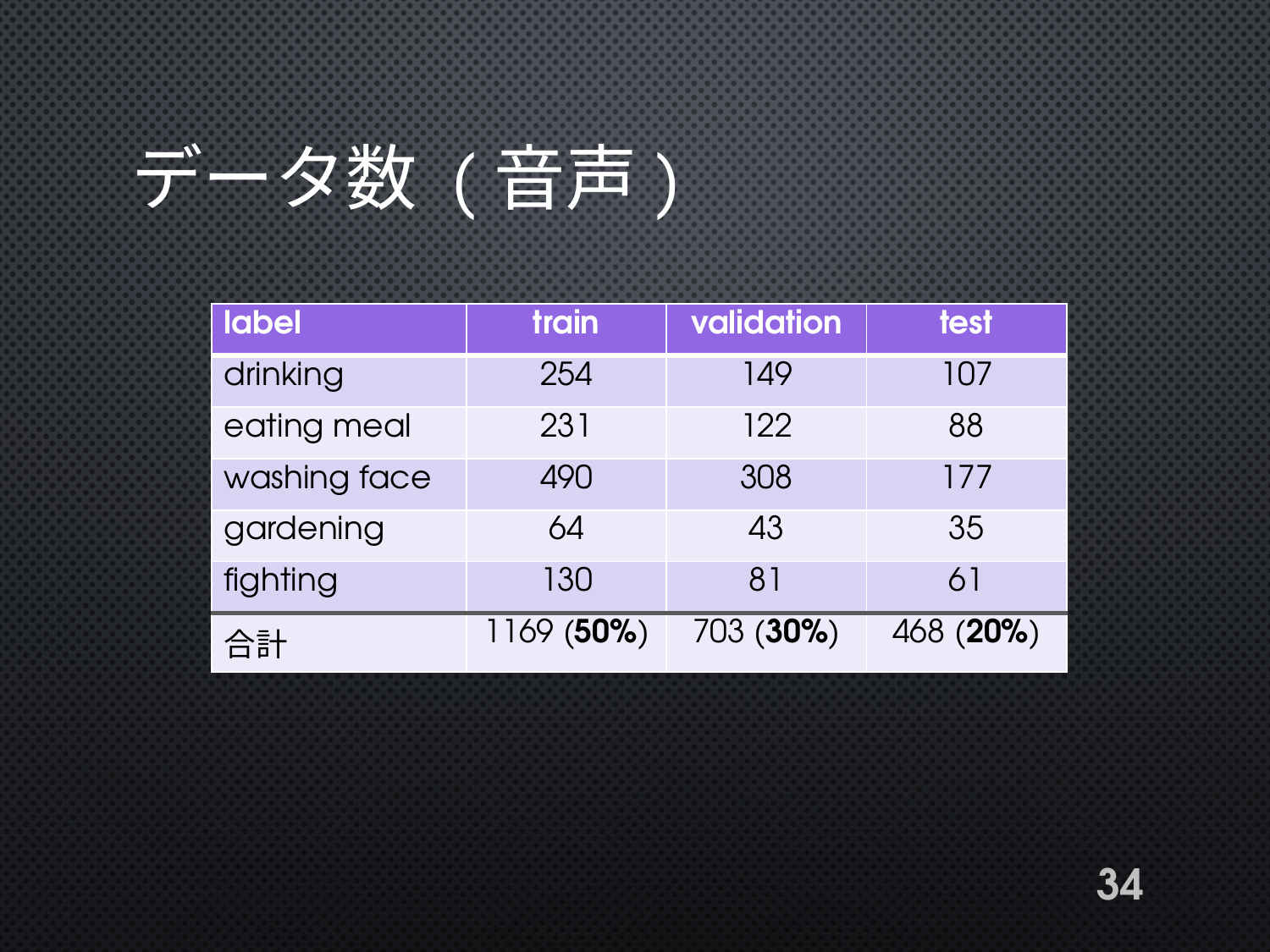

# データ数 (音声)
| label | train | validation | test |
| --- | --- | --- | --- |
| drinking | 254 | 149 | 107 |
| eating meal | 231 | 122 | 88 |
| washing face | 490 | 308 | 177 |
| gardening | 64 | 43 | 35 |
| fighting | 130 | 81 | 61 |
| 合計 | 1169 (50%) | 703 (30%) | 468 (20%) |
34